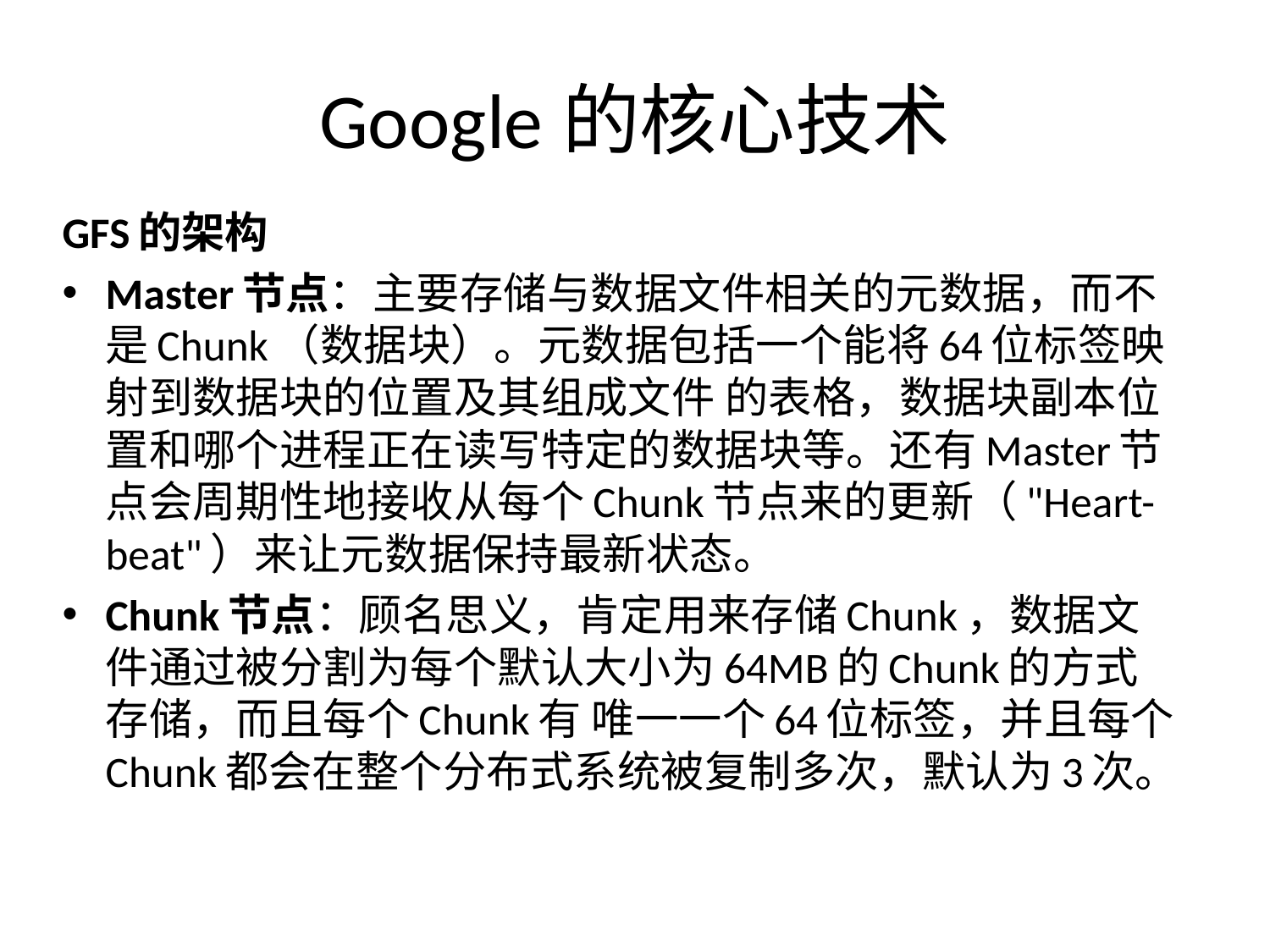

# Google的核心技术
GFS的架构
Master节点：主要存储与数据文件相关的元数据，而不是Chunk（数据块）。元数据包括一个能将64位标签映射到数据块的位置及其组成文件 的表格，数据块副本位置和哪个进程正在读写特定的数据块等。还有Master节点会周期性地接收从每个Chunk节点来的更新（"Heart- beat"）来让元数据保持最新状态。
Chunk节点：顾名思义，肯定用来存储Chunk，数据文件通过被分割为每个默认大小为64MB的Chunk的方式存储，而且每个Chunk有 唯一一个64位标签，并且每个Chunk都会在整个分布式系统被复制多次，默认为3次。